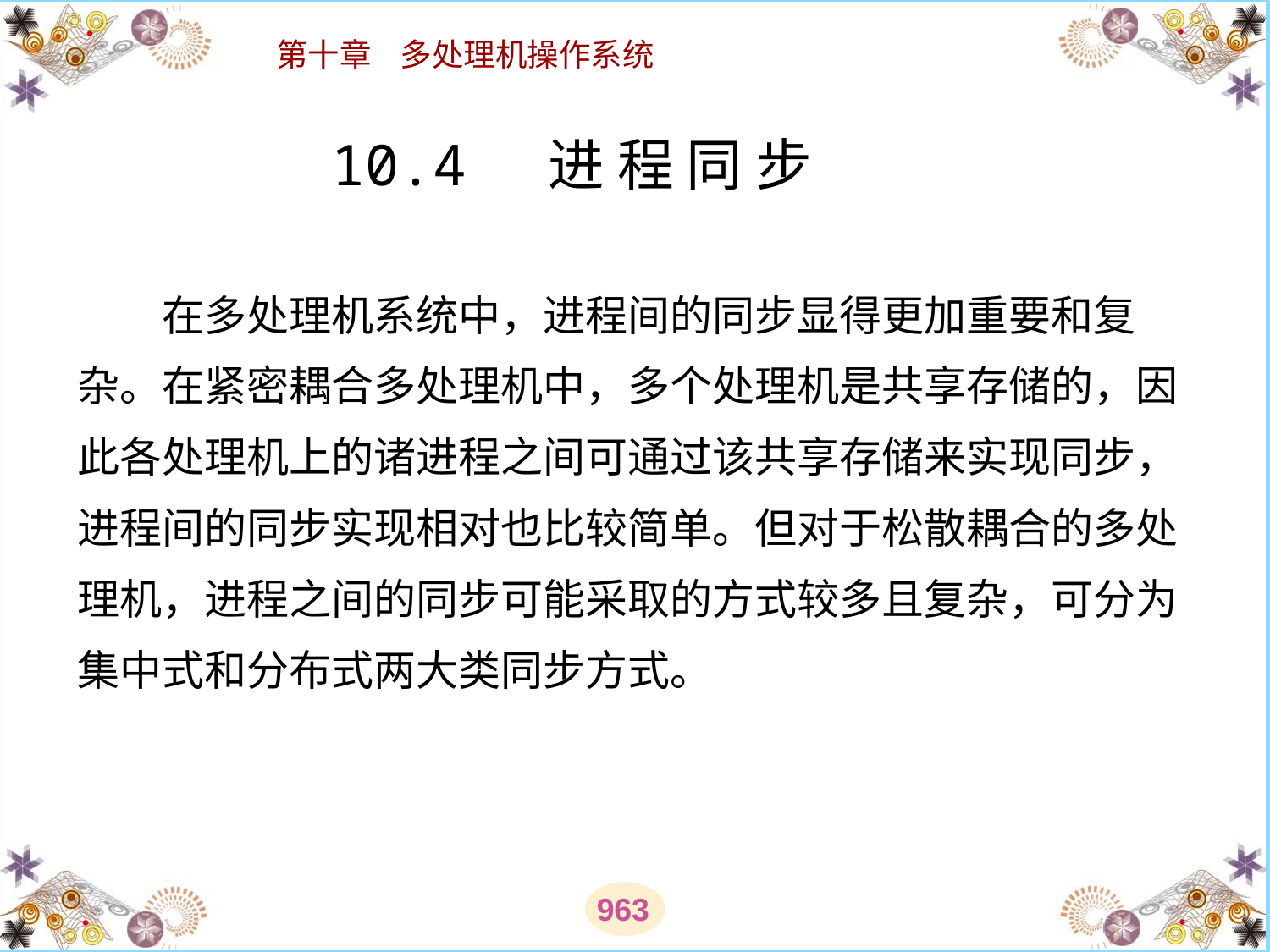

# 10.4  进 程 同 步 　　在多处理机系统中，进程间的同步显得更加重要和复杂。在紧密耦合多处理机中，多个处理机是共享存储的，因此各处理机上的诸进程之间可通过该共享存储来实现同步，进程间的同步实现相对也比较简单。但对于松散耦合的多处理机，进程之间的同步可能采取的方式较多且复杂，可分为集中式和分布式两大类同步方式。